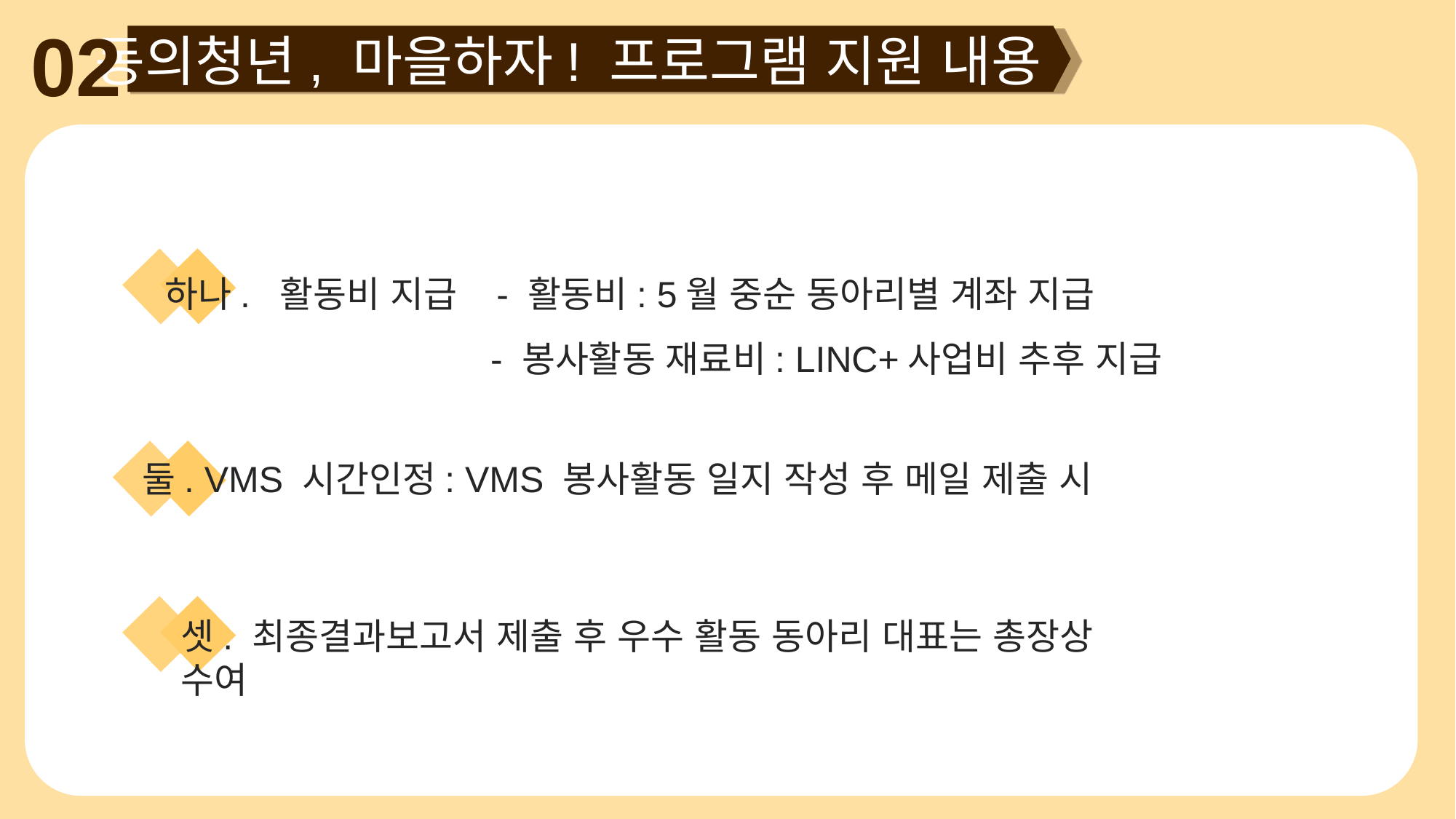

02
동의청년, 마을하자! 프로그램 지원 내용

하나.  활동비 지급   - 활동비: 5월 중순 동아리별 계좌 지급
                                - 봉사활동 재료비: LINC+사업비 추후 지급

둘. VMS 시간인정: VMS 봉사활동 일지 작성 후 메일 제출 시

셋. 최종결과보고서 제출 후 우수 활동 동아리 대표는 총장상 수여